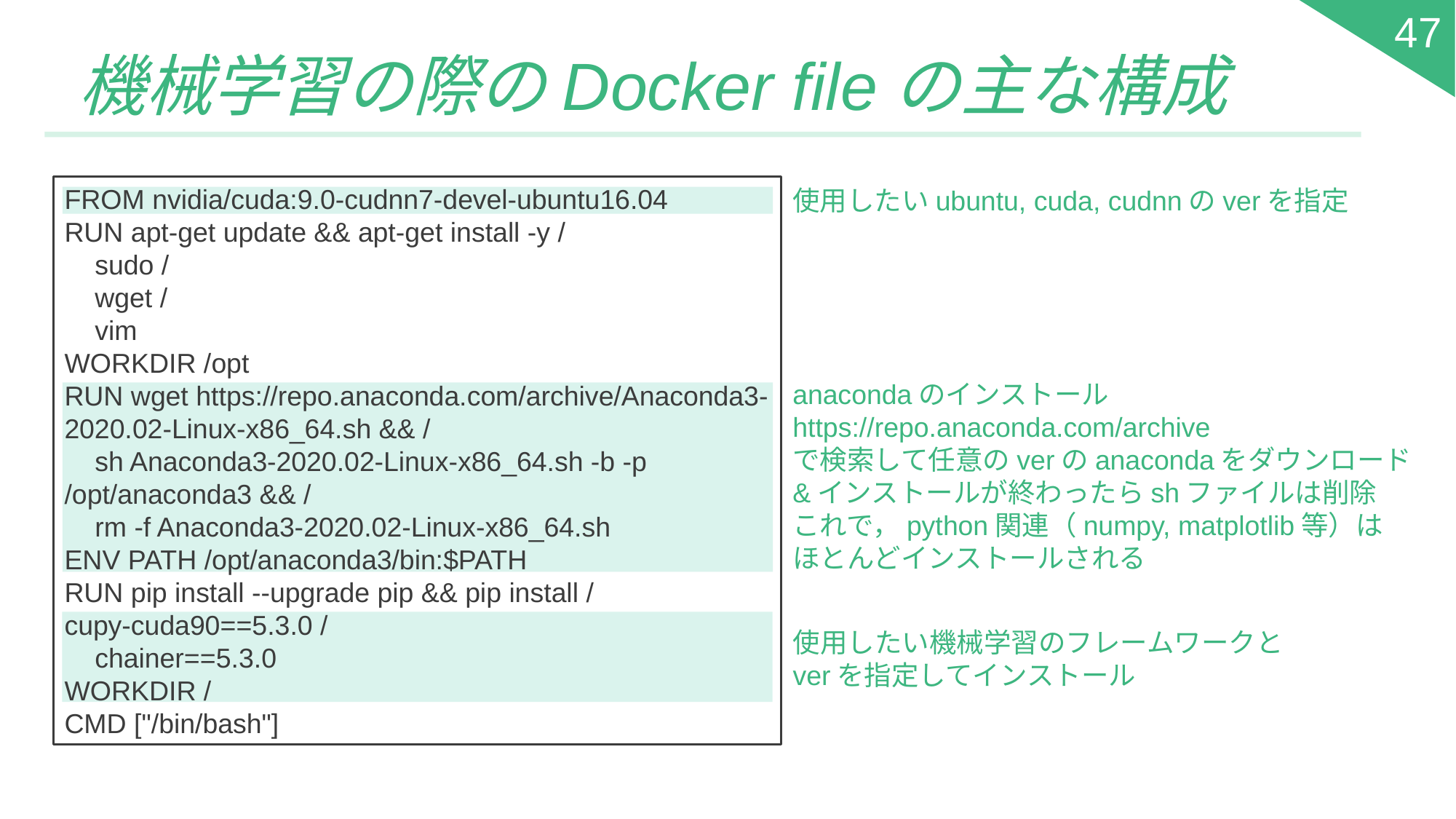

47
# 機械学習の際のDocker fileの主な構成
FROM nvidia/cuda:9.0-cudnn7-devel-ubuntu16.04
RUN apt-get update && apt-get install -y /
    sudo /
    wget /
    vim
WORKDIR /opt
RUN wget https://repo.anaconda.com/archive/Anaconda3-2020.02-Linux-x86_64.sh && /
    sh Anaconda3-2020.02-Linux-x86_64.sh -b -p /opt/anaconda3 && /
    rm -f Anaconda3-2020.02-Linux-x86_64.sh
ENV PATH /opt/anaconda3/bin:$PATH
RUN pip install --upgrade pip && pip install /
cupy-cuda90==5.3.0 /
    chainer==5.3.0
WORKDIR /
CMD ["/bin/bash"]
使用したいubuntu, cuda, cudnnのverを指定

anacondaのインストール
https://repo.anaconda.com/archive
で検索して任意のverのanacondaをダウンロード&インストールが終わったらshファイルは削除
これで，python関連（numpy, matplotlib等）は
ほとんどインストールされる

使用したい機械学習のフレームワークとverを指定してインストール